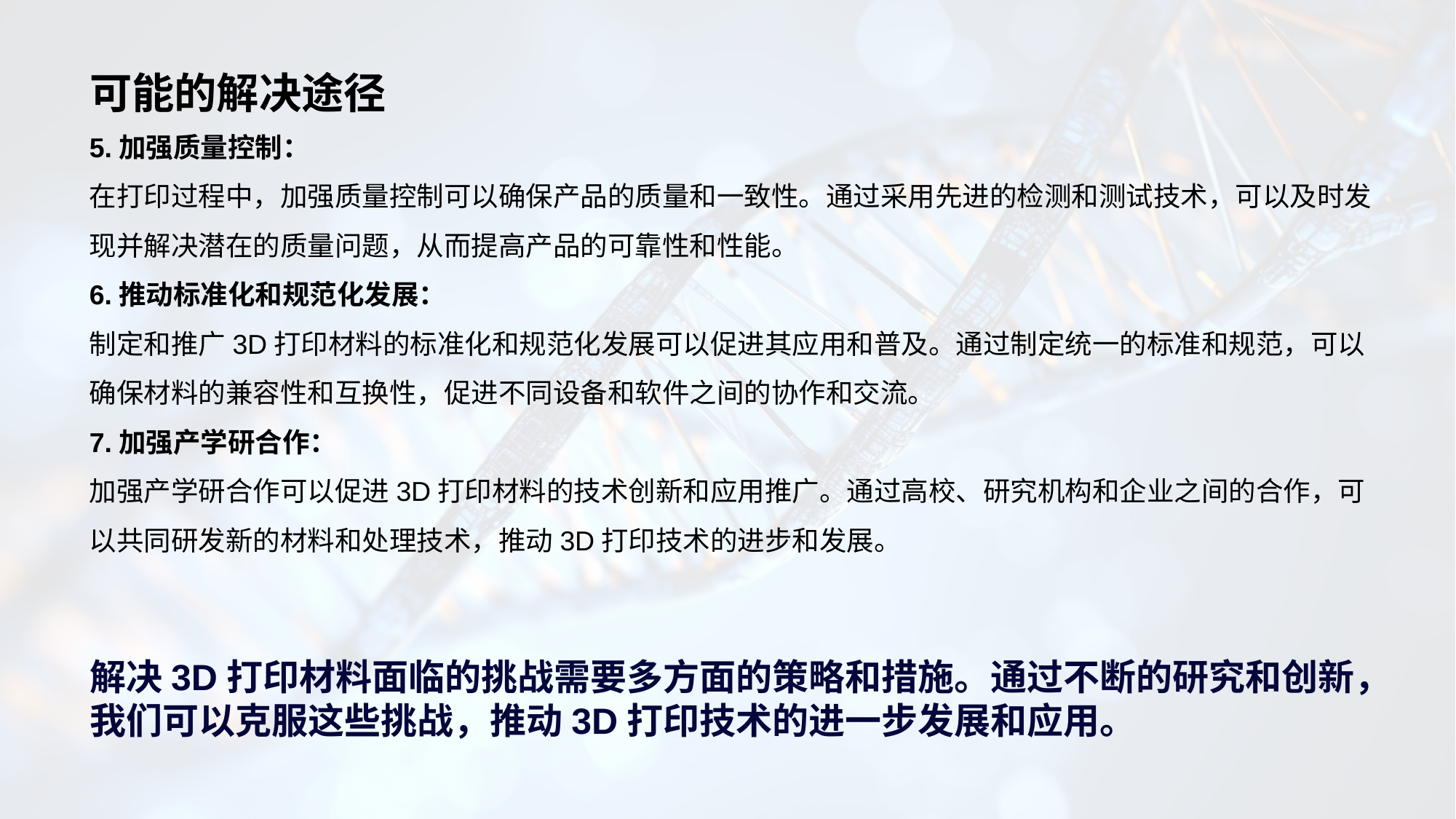

# 可能的解决途径
5.加强质量控制：
在打印过程中，加强质量控制可以确保产品的质量和一致性。通过采用先进的检测和测试技术，可以及时发现并解决潜在的质量问题，从而提高产品的可靠性和性能。
6.推动标准化和规范化发展：
制定和推广3D打印材料的标准化和规范化发展可以促进其应用和普及。通过制定统一的标准和规范，可以确保材料的兼容性和互换性，促进不同设备和软件之间的协作和交流。
7.加强产学研合作：
加强产学研合作可以促进3D打印材料的技术创新和应用推广。通过高校、研究机构和企业之间的合作，可以共同研发新的材料和处理技术，推动3D打印技术的进步和发展。
解决3D打印材料面临的挑战需要多方面的策略和措施。通过不断的研究和创新，我们可以克服这些挑战，推动3D打印技术的进一步发展和应用。